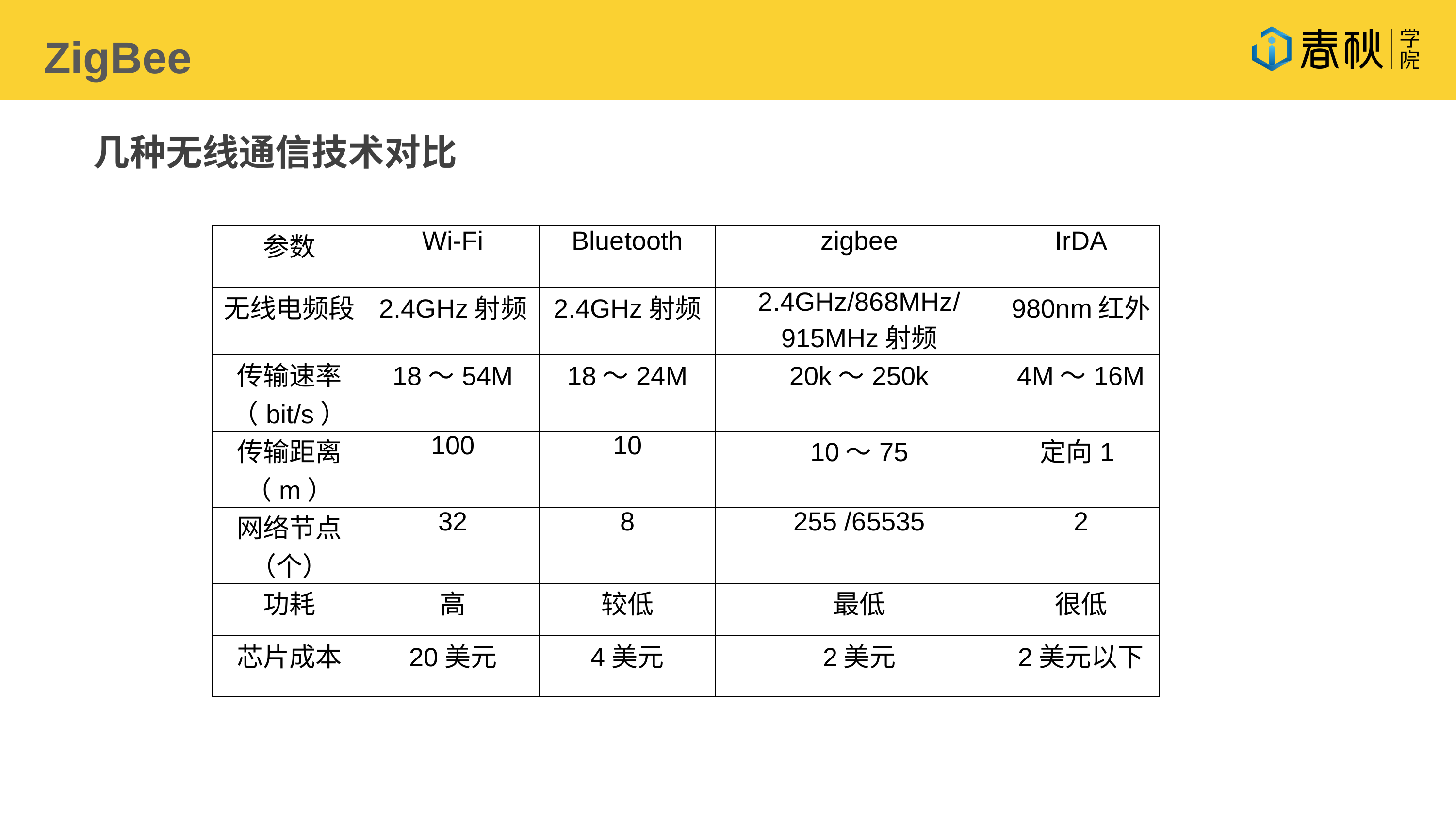

ZigBee
几种无线通信技术对比
| 参数 | Wi-Fi | Bluetooth | zigbee | IrDA |
| --- | --- | --- | --- | --- |
| 无线电频段 | 2.4GHz射频 | 2.4GHz射频 | 2.4GHz/868MHz/915MHz射频 | 980nm红外 |
| 传输速率（bit/s） | 18～54M | 18～24M | 20k～250k | 4M～16M |
| 传输距离（m） | 100 | 10 | 10～75 | 定向1 |
| 网络节点（个） | 32 | 8 | 255 /65535 | 2 |
| 功耗 | 高 | 较低 | 最低 | 很低 |
| 芯片成本 | 20美元 | 4美元 | 2美元 | 2美元以下 |